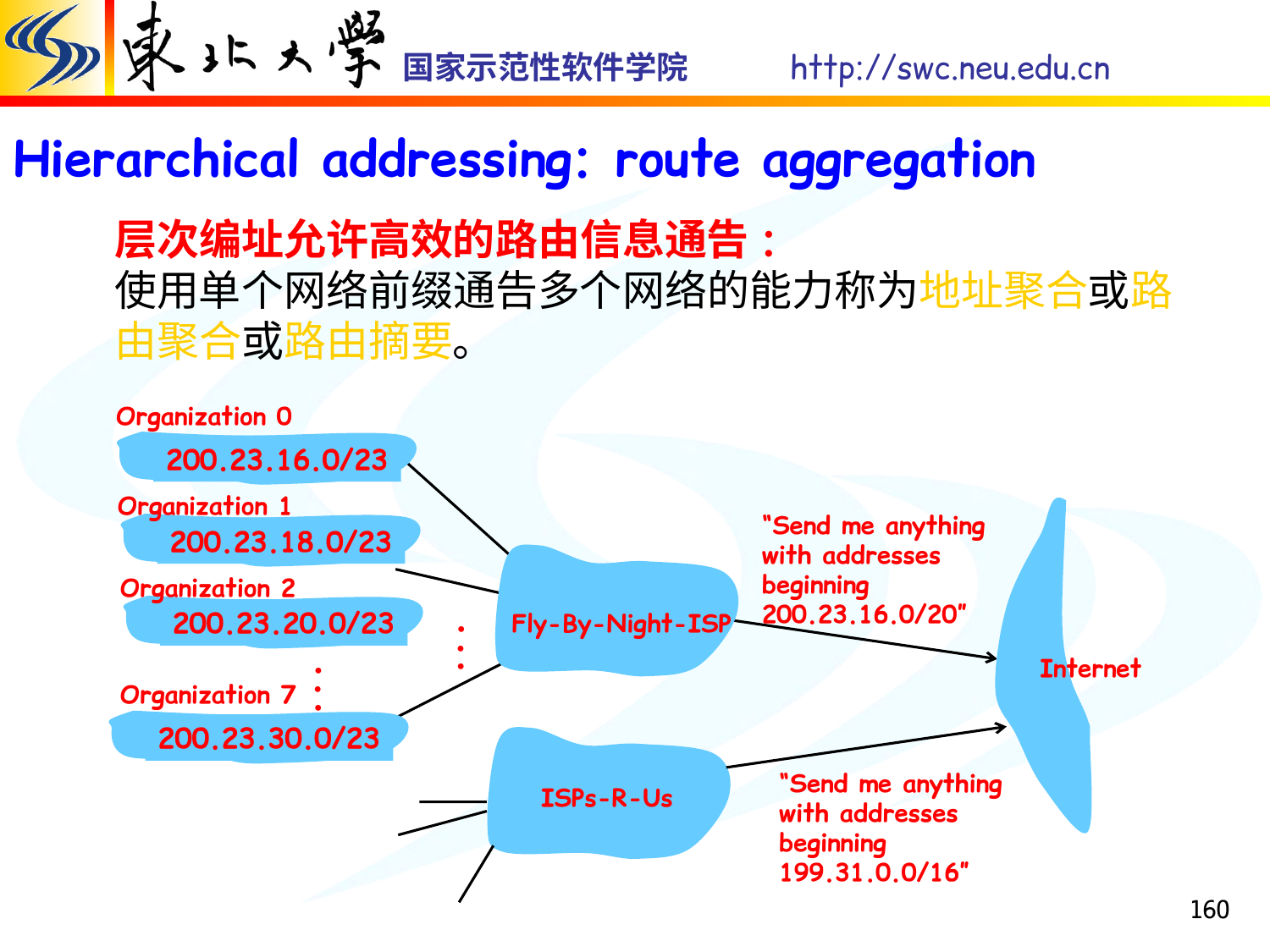

# Hierarchical addressing: route aggregation
层次编址允许高效的路由信息通告:
使用单个网络前缀通告多个网络的能力称为地址聚合或路由聚合或路由摘要。
Organization 0

200.23.16.0/23

Organization 1

“Send me anything
with addresses
beginning
200.23.16.0/20”

200.23.18.0/23

Organization 2

.
.
.

200.23.20.0/23
Fly-By-Night-ISP

.
.
.
Internet

Organization 7

200.23.30.0/23

“Send me anything
with addresses
beginning
199.31.0.0/16”
ISPs-R-Us

160